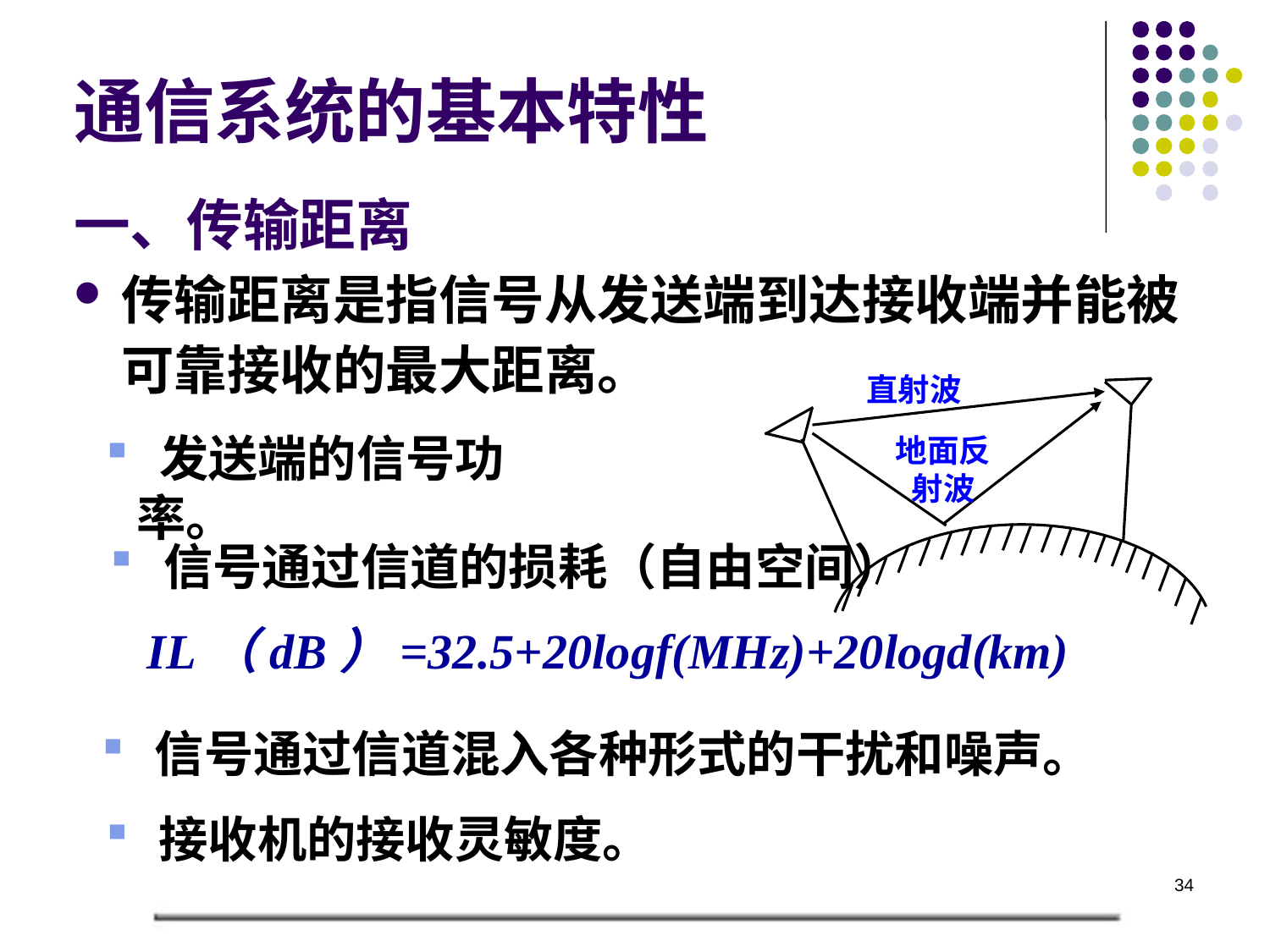

# 通信系统的基本特性 一、传输距离
传输距离是指信号从发送端到达接收端并能被可靠接收的最大距离。
直射波

地面反射波
 发送端的信号功率。
 信号通过信道的损耗（自由空间）
   IL（dB）=32.5+20logf(MHz)+20logd(km)
 信号通过信道混入各种形式的干扰和噪声。
 接收机的接收灵敏度。
34